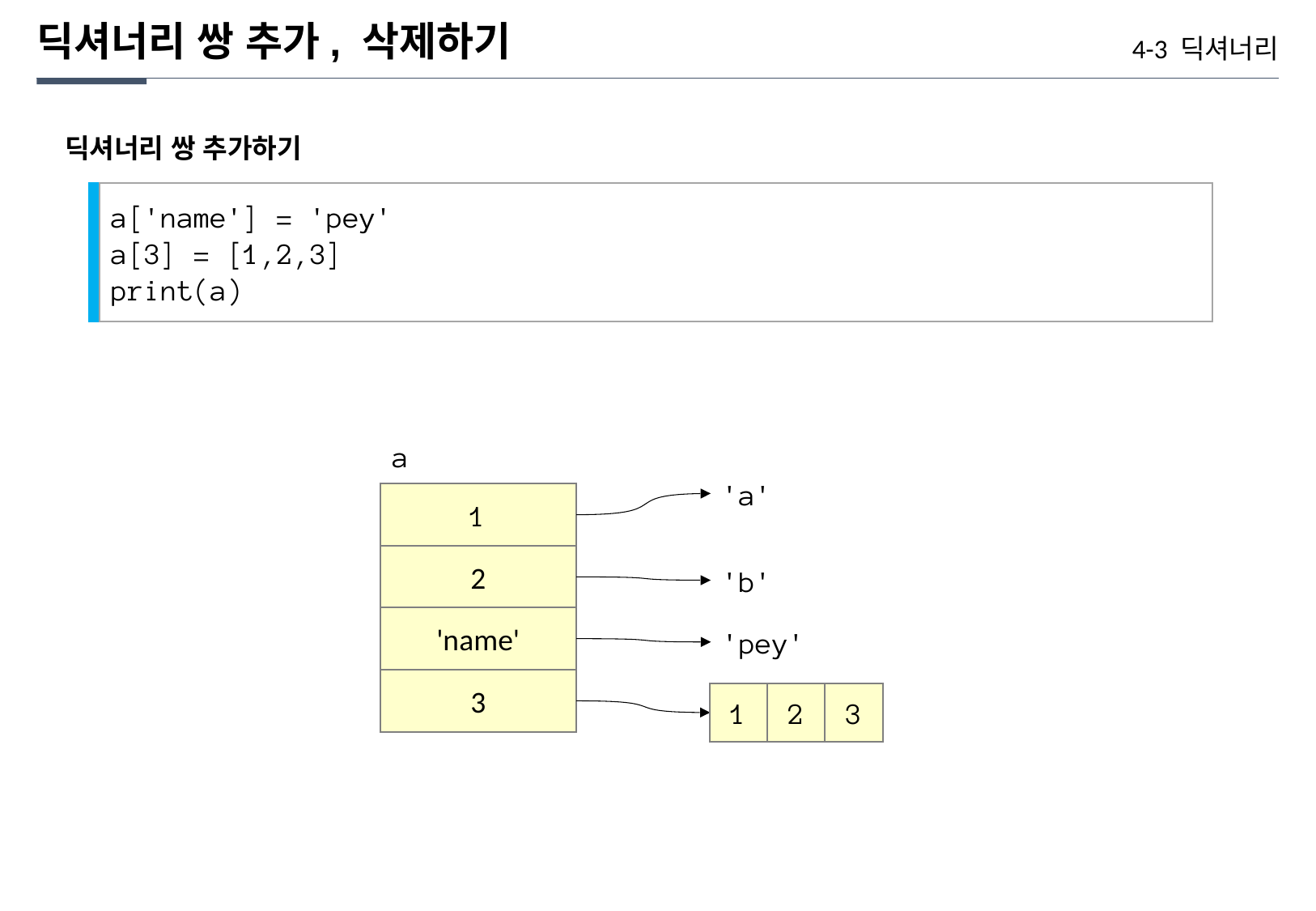

딕셔너리 쌍 추가, 삭제하기
4-3 딕셔너리
딕셔너리 쌍 추가하기

a['name'] = 'pey'
a[3] = [1,2,3]
print(a)
a
'a'
1
2
'b'
'name'
'pey'
3
1
2
3